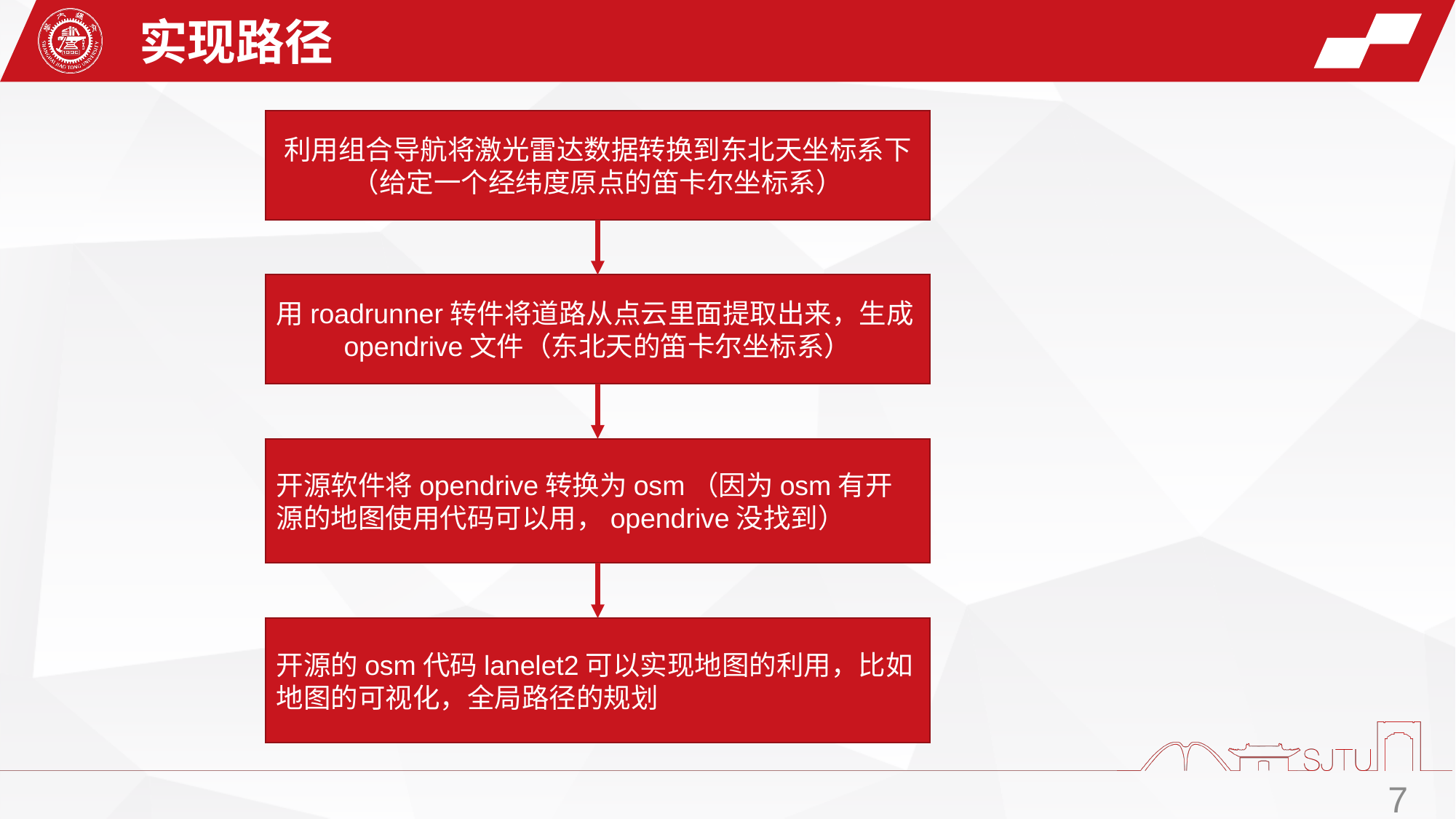

实现路径
利用组合导航将激光雷达数据转换到东北天坐标系下（给定一个经纬度原点的笛卡尔坐标系）
用roadrunner转件将道路从点云里面提取出来，生成opendrive文件（东北天的笛卡尔坐标系）
开源软件将opendrive转换为osm（因为osm有开源的地图使用代码可以用，opendrive没找到）
开源的osm代码lanelet2可以实现地图的利用，比如地图的可视化，全局路径的规划

7